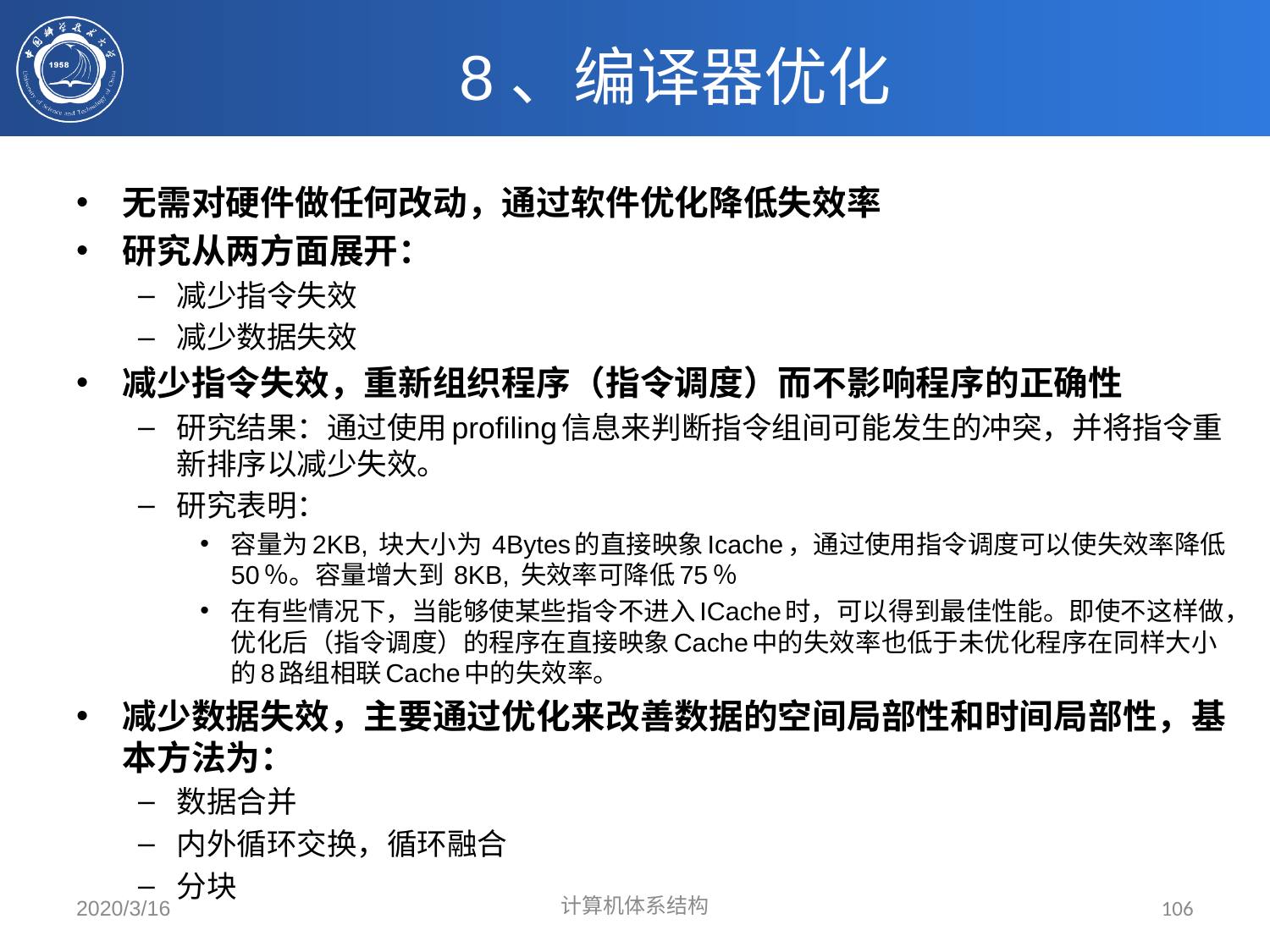

# 8、编译器优化
无需对硬件做任何改动，通过软件优化降低失效率
研究从两方面展开：
减少指令失效
减少数据失效
减少指令失效，重新组织程序（指令调度）而不影响程序的正确性
研究结果：通过使用profiling信息来判断指令组间可能发生的冲突，并将指令重新排序以减少失效。
研究表明：
容量为2KB, 块大小为 4Bytes的直接映象Icache，通过使用指令调度可以使失效率降低50％。容量增大到 8KB, 失效率可降低75％
在有些情况下，当能够使某些指令不进入ICache时，可以得到最佳性能。即使不这样做，优化后（指令调度）的程序在直接映象Cache中的失效率也低于未优化程序在同样大小的8路组相联Cache中的失效率。
减少数据失效，主要通过优化来改善数据的空间局部性和时间局部性，基本方法为：
数据合并
内外循环交换，循环融合
分块
2020/3/16
计算机体系结构
106